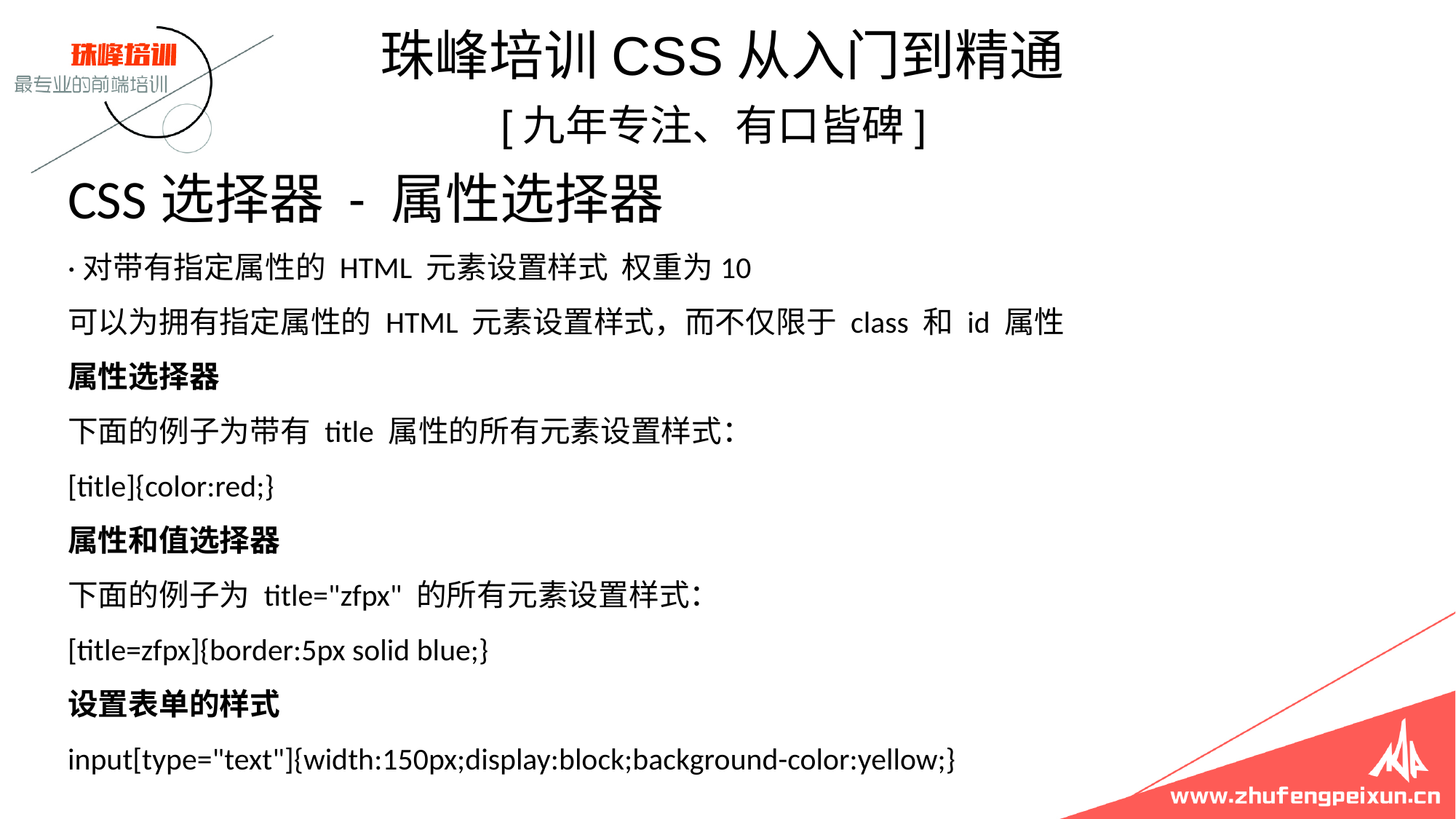

珠峰培训CSS从入门到精通
        [九年专注、有口皆碑]
# CSS选择器 - 属性选择器 ·对带有指定属性的 HTML 元素设置样式  权重为10 可以为拥有指定属性的 HTML 元素设置样式，而不仅限于 class 和 id 属性 属性选择器 下面的例子为带有 title 属性的所有元素设置样式： [title]{color:red;} 属性和值选择器 下面的例子为 title="zfpx" 的所有元素设置样式： [title=zfpx]{border:5px solid blue;} 设置表单的样式 input[type="text"]{width:150px;display:block;background-color:yellow;}